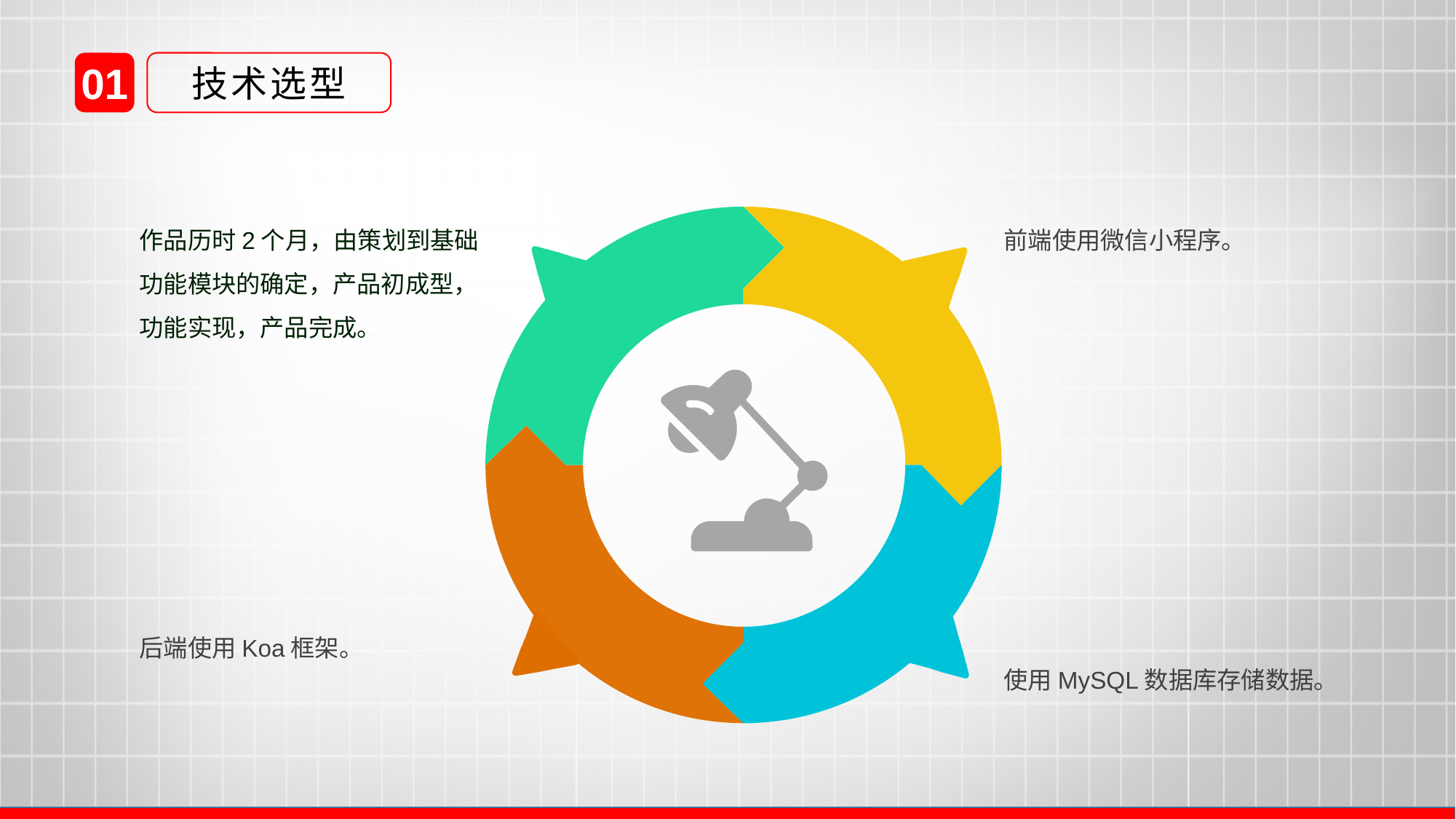

01
技术选型
作品历时2个月，由策划到基础功能模块的确定，产品初成型，功能实现，产品完成。
前端使用微信小程序。

后端使用Koa框架。
使用MySQL数据库存储数据。